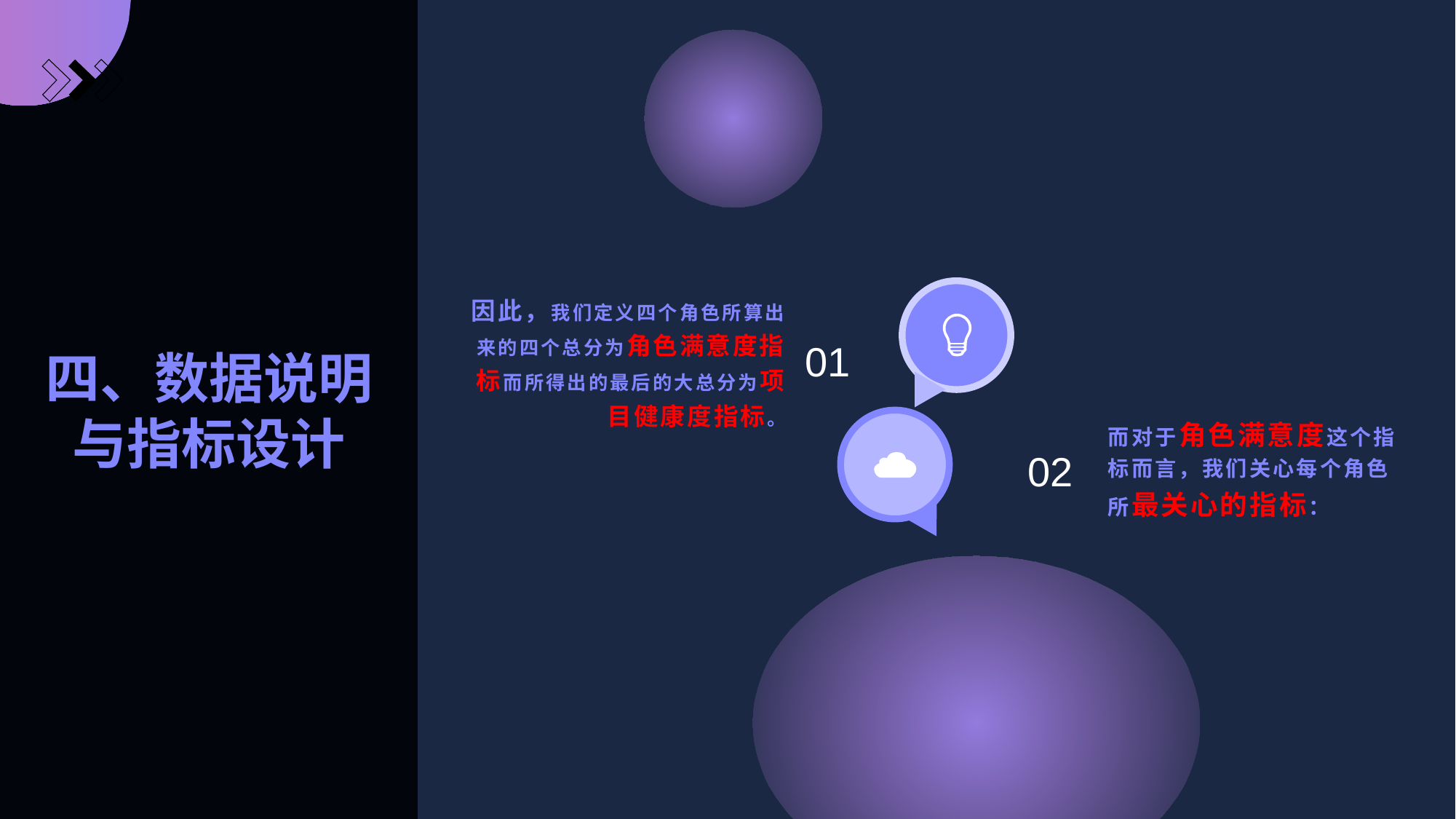

四、数据说明与指标设计

因此，我们定义四个角色所算出来的四个总分为角色满意度指标而所得出的最后的大总分为项目健康度指标。

01

而对于角色满意度这个指标而言，我们关心每个角色所最关心的指标：

02